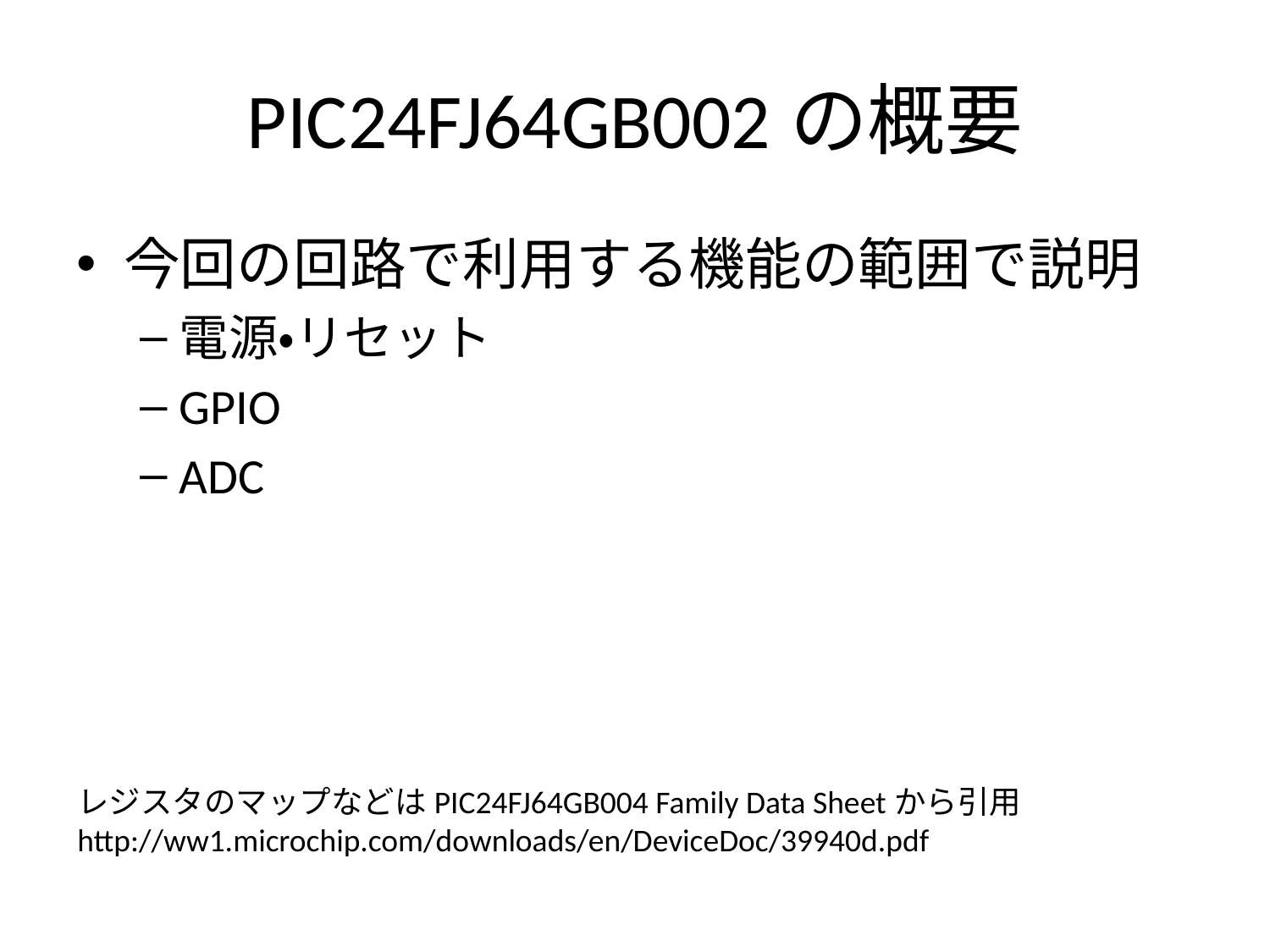

# PIC24FJ64GB002の概要
今回の回路で利用する機能の範囲で説明
電源・リセット
GPIO
ADC
レジスタのマップなどはPIC24FJ64GB004 Family Data Sheetから引用
http://ww1.microchip.com/downloads/en/DeviceDoc/39940d.pdf